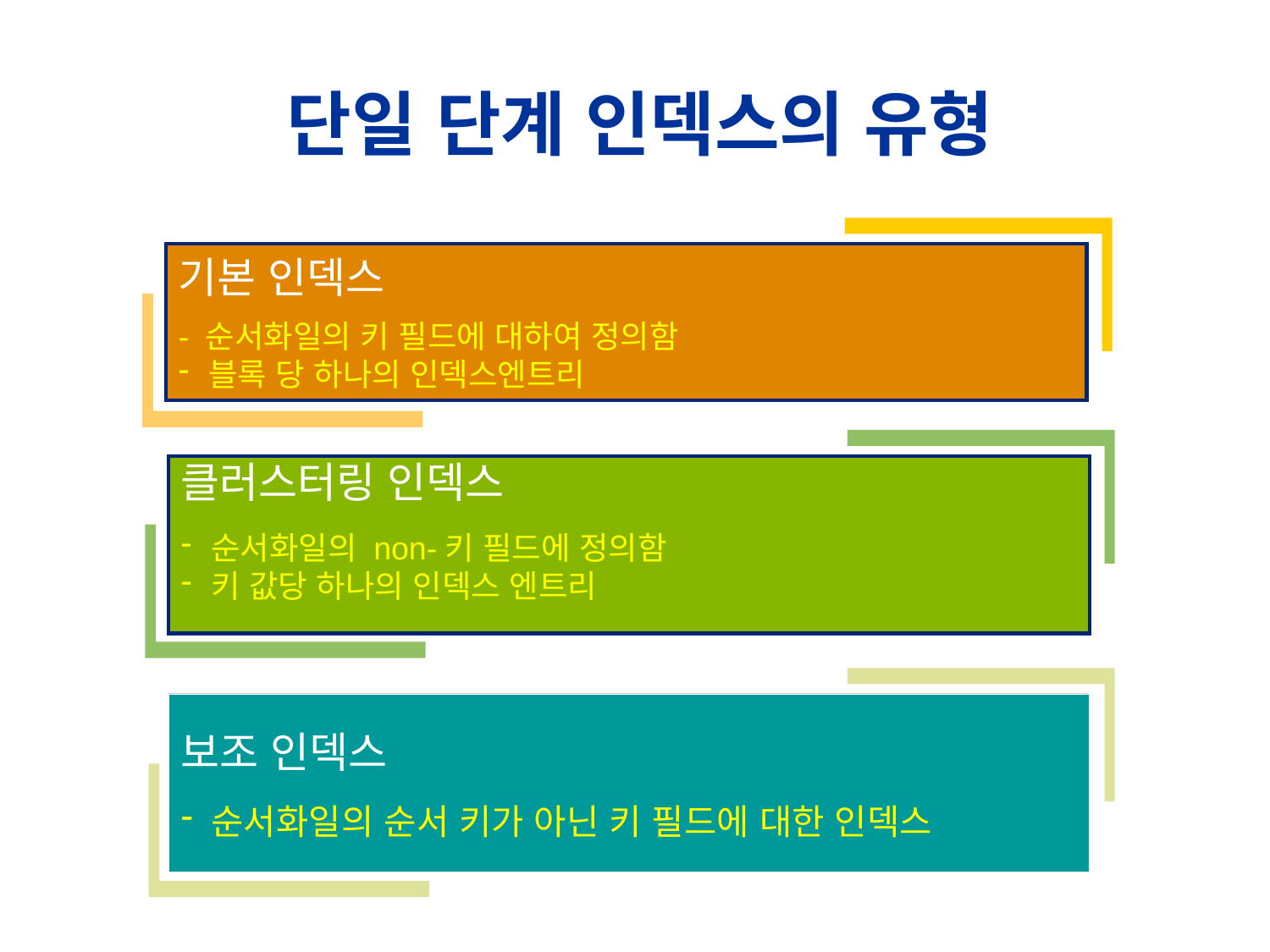

# 단일 단계 인덱스의 유형

기본 인덱스

- 순서화일의 키 필드에 대하여 정의함
블록 당 하나의 인덱스엔트리

클러스터링 인덱스

순서화일의 non-키 필드에 정의함
키 값당 하나의 인덱스 엔트리

보조 인덱스

순서화일의 순서 키가 아닌 키 필드에 대한 인덱스